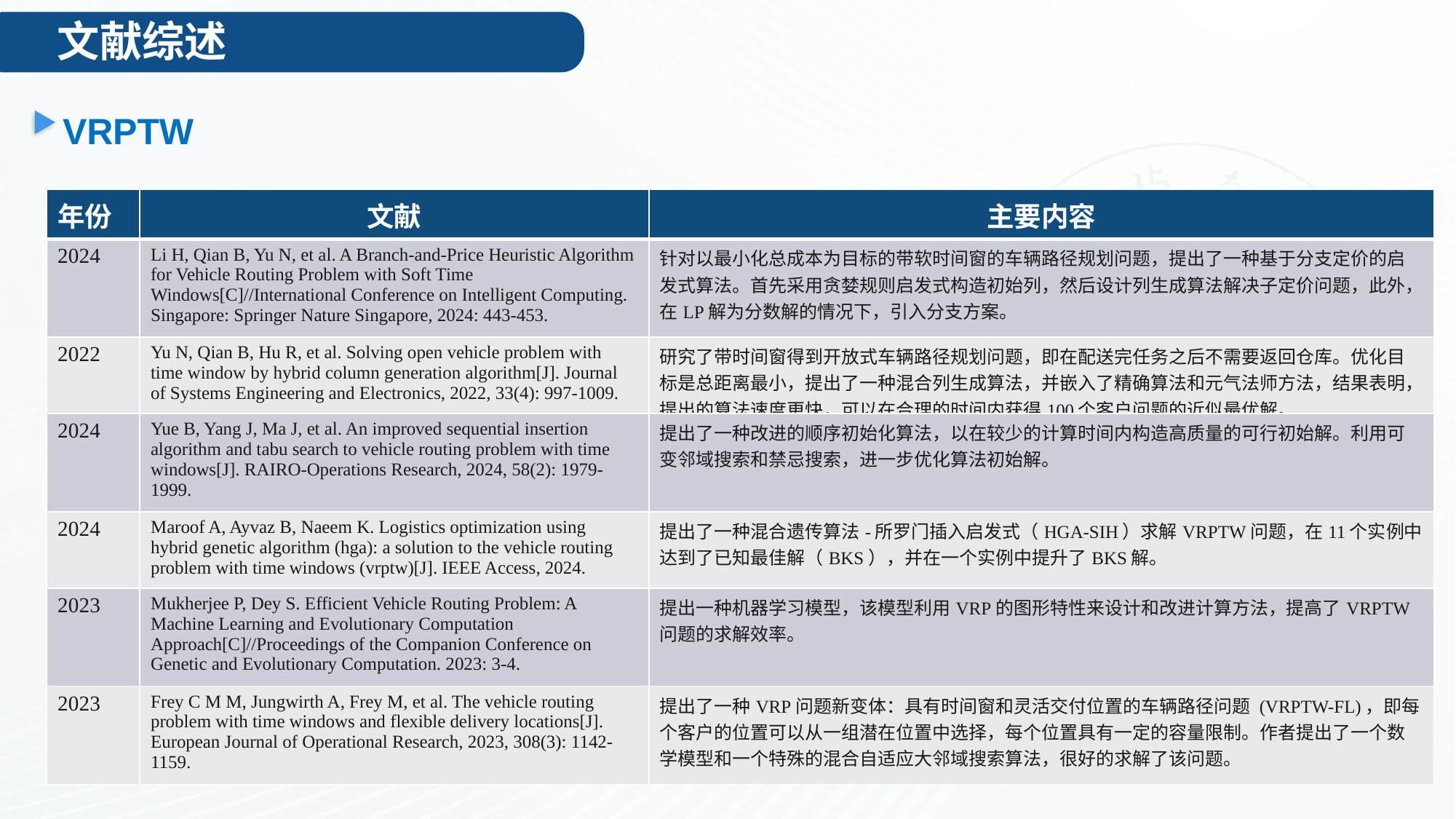

文献综述
VRPTW

| 年份 | 文献 | 主要内容 |
| --- | --- | --- |
| 2024 | Li H, Qian B, Yu N, et al. A Branch-and-Price Heuristic Algorithm for Vehicle Routing Problem with Soft Time Windows[C]//International Conference on Intelligent Computing. Singapore: Springer Nature Singapore, 2024: 443-453. | 针对以最小化总成本为目标的带软时间窗的车辆路径规划问题，提出了一种基于分支定价的启发式算法。首先采用贪婪规则启发式构造初始列，然后设计列生成算法解决子定价问题，此外，在LP解为分数解的情况下，引入分支方案。 |
| 2022 | Yu N, Qian B, Hu R, et al. Solving open vehicle problem with time window by hybrid column generation algorithm[J]. Journal of Systems Engineering and Electronics, 2022, 33(4): 997-1009. | 研究了带时间窗得到开放式车辆路径规划问题，即在配送完任务之后不需要返回仓库。优化目标是总距离最小，提出了一种混合列生成算法，并嵌入了精确算法和元气法师方法，结果表明，提出的算法速度更快，可以在合理的时间内获得100个客户问题的近似最优解。 |
| 2024 | Yue B, Yang J, Ma J, et al. An improved sequential insertion algorithm and tabu search to vehicle routing problem with time windows[J]. RAIRO-Operations Research, 2024, 58(2): 1979-1999. | 提出了一种改进的顺序初始化算法，以在较少的计算时间内构造高质量的可行初始解。利用可变邻域搜索和禁忌搜索，进一步优化算法初始解。 |
| 2024 | Maroof A, Ayvaz B, Naeem K. Logistics optimization using hybrid genetic algorithm (hga): a solution to the vehicle routing problem with time windows (vrptw)[J]. IEEE Access, 2024. | 提出了一种混合遗传算法-所罗门插入启发式（HGA-SIH）求解VRPTW问题，在11个实例中达到了已知最佳解（BKS），并在一个实例中提升了BKS解。 |
| 2023 | Mukherjee P, Dey S. Efficient Vehicle Routing Problem: A Machine Learning and Evolutionary Computation Approach[C]//Proceedings of the Companion Conference on Genetic and Evolutionary Computation. 2023: 3-4. | 提出一种机器学习模型，该模型利用VRP的图形特性来设计和改进计算方法，提高了VRPTW问题的求解效率。 |
| 2023 | Frey C M M, Jungwirth A, Frey M, et al. The vehicle routing problem with time windows and flexible delivery locations[J]. European Journal of Operational Research, 2023, 308(3): 1142-1159. | 提出了一种VRP问题新变体：具有时间窗和灵活交付位置的车辆路径问题 (VRPTW-FL)，即每个客户的位置可以从一组潜在位置中选择，每个位置具有一定的容量限制。作者提出了一个数学模型和一个特殊的混合自适应大邻域搜索算法，很好的求解了该问题。 |